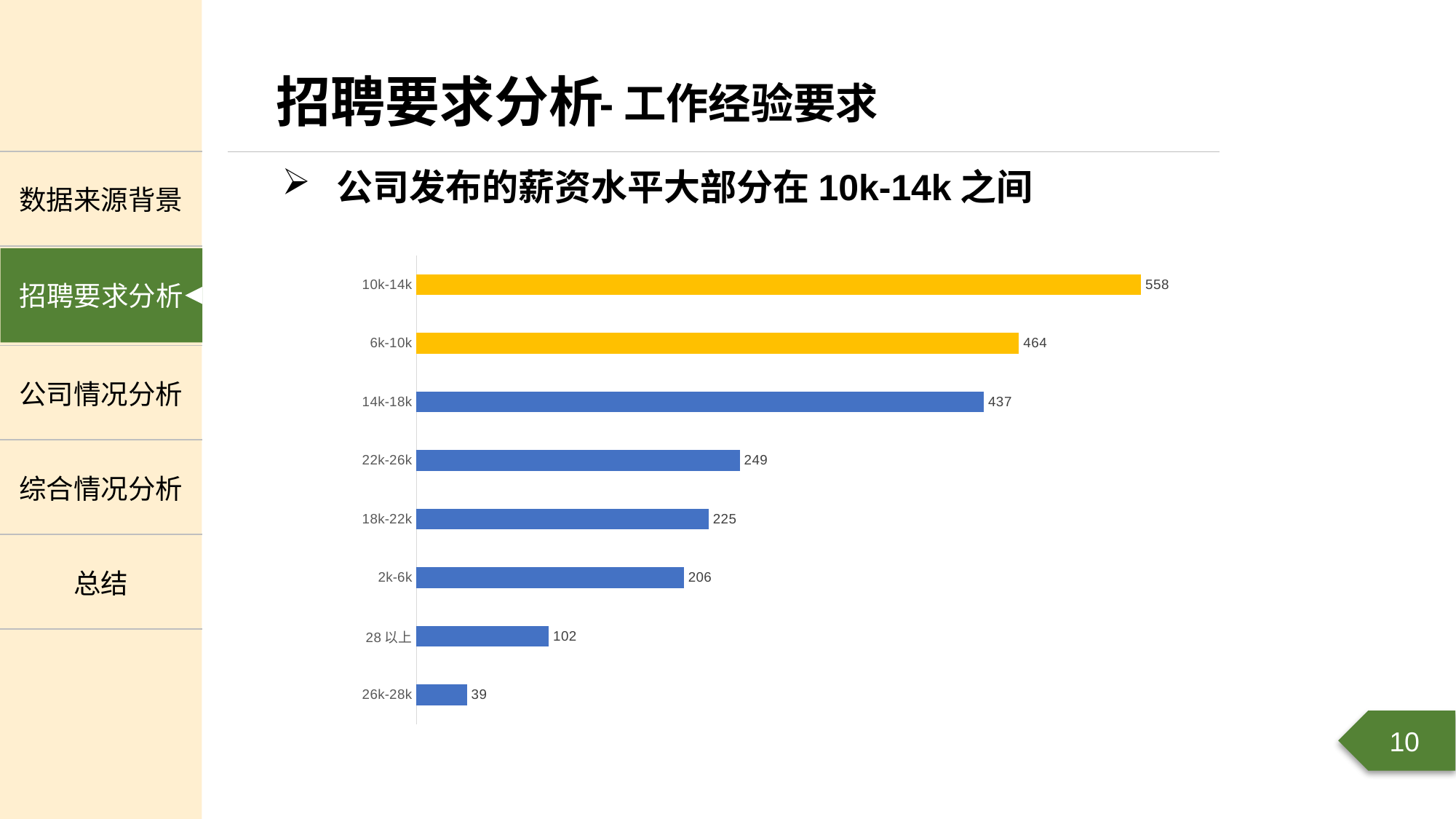

-工作经验要求
公司发布的薪资水平大部分在10k-14k之间

### Chart

| Category |  |
|---|---|
| 26k-28k | 39.0 |
| 28以上 | 102.0 |
| 2k-6k | 206.0 |
| 18k-22k | 225.0 |
| 22k-26k | 249.0 |
| 14k-18k | 437.0 |
| 6k-10k | 464.0 |
| 10k-14k | 558.0 |